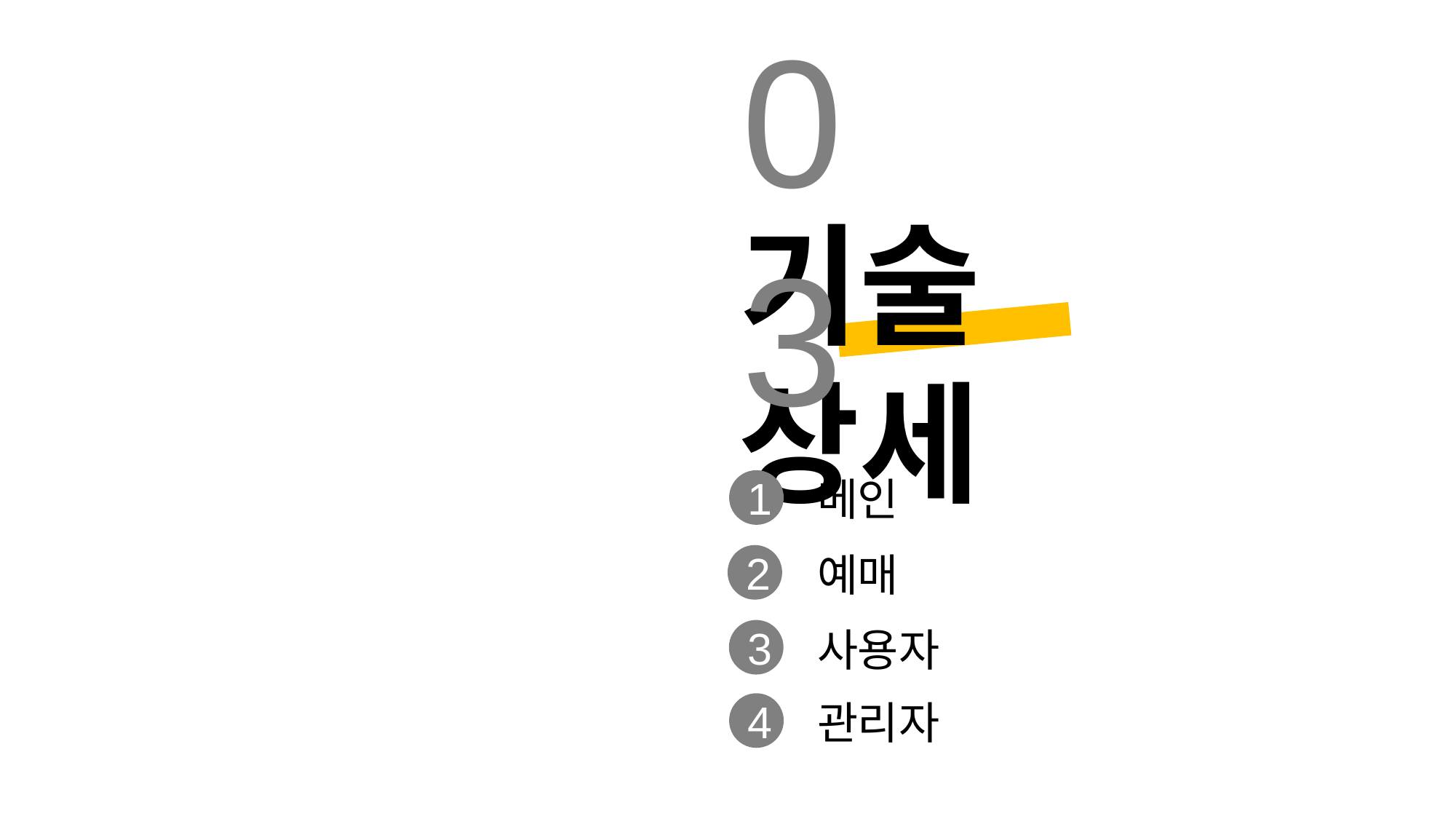

03
기술 상세

 메인

 예매

 사용자

 관리자
1
2
3
4